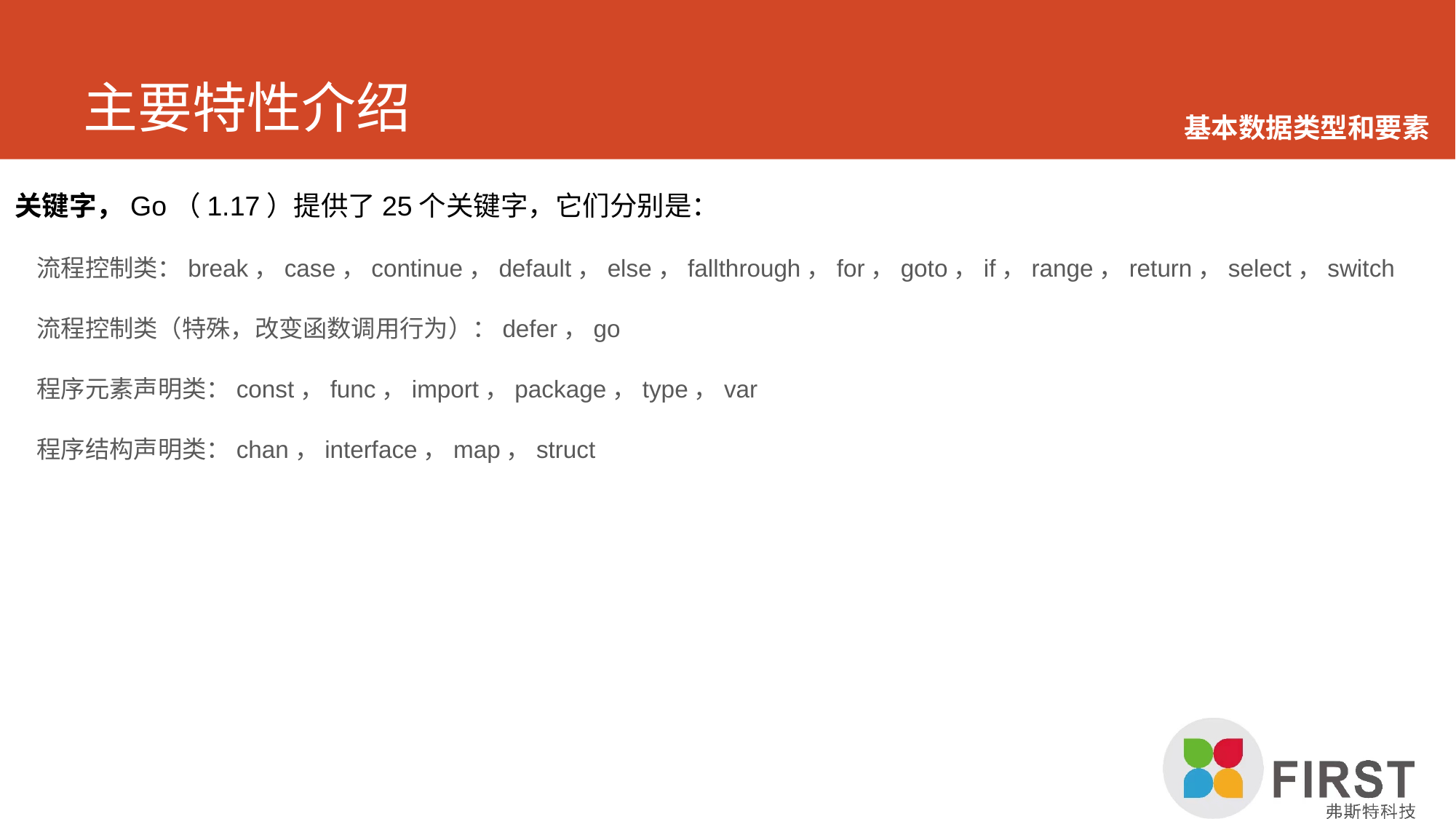

# 主要特性介绍
基本数据类型和要素

关键字，Go（1.17）提供了25个关键字，它们分别是：

流程控制类：break，case，continue，default，else，fallthrough，for，goto，if，range，return，select，switch
流程控制类（特殊，改变函数调用行为）：defer，go
程序元素声明类：const，func，import，package，type，var
程序结构声明类：chan，interface，map，struct